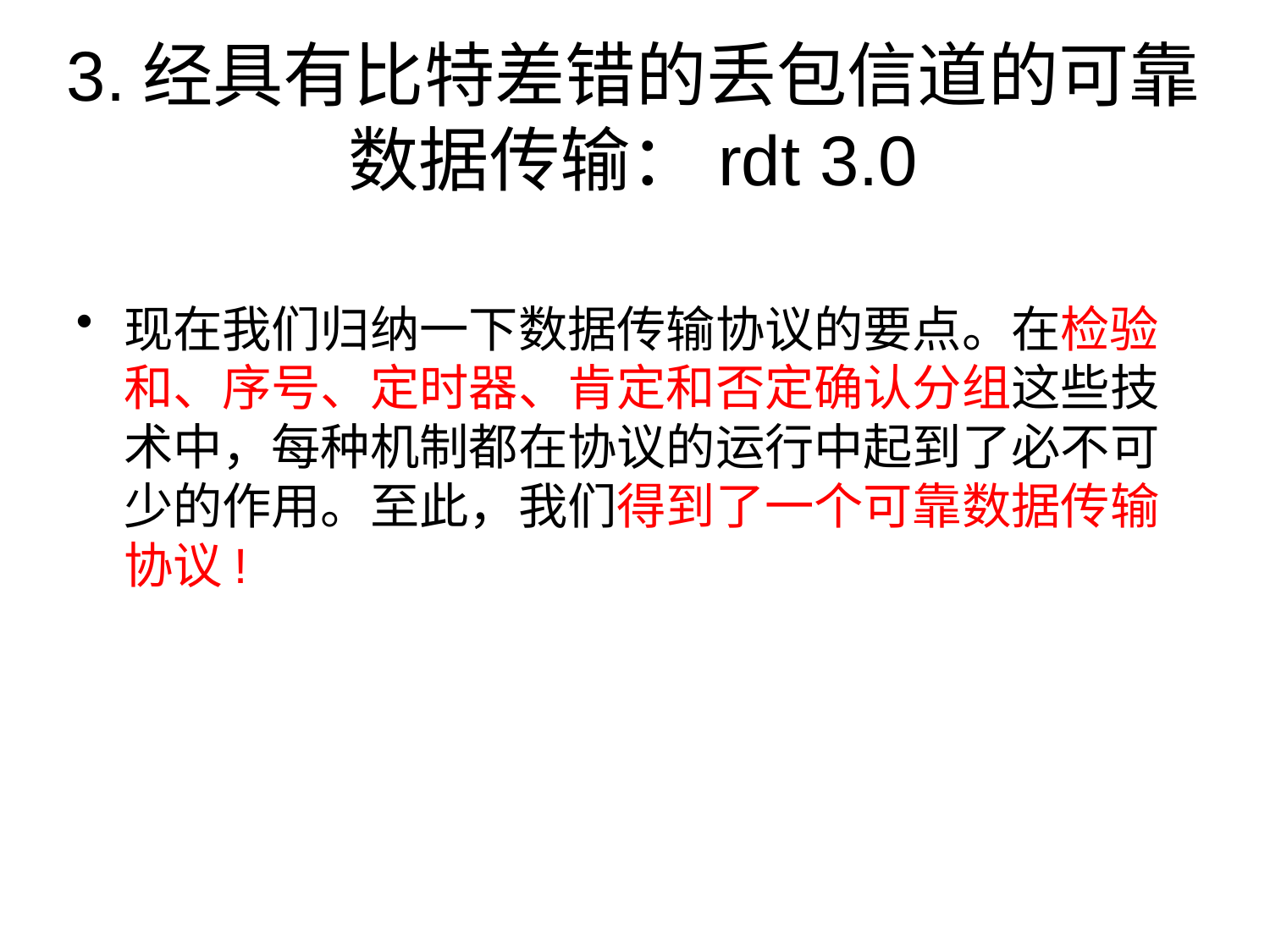

# 3.经具有比特差错的丢包信道的可靠数据传输：rdt 3.0

现在我们归纳一下数据传输协议的要点。在检验和、序号、定时器、肯定和否定确认分组这些技术中，每种机制都在协议的运行中起到了必不可少的作用。至此，我们得到了一个可靠数据传输协议!